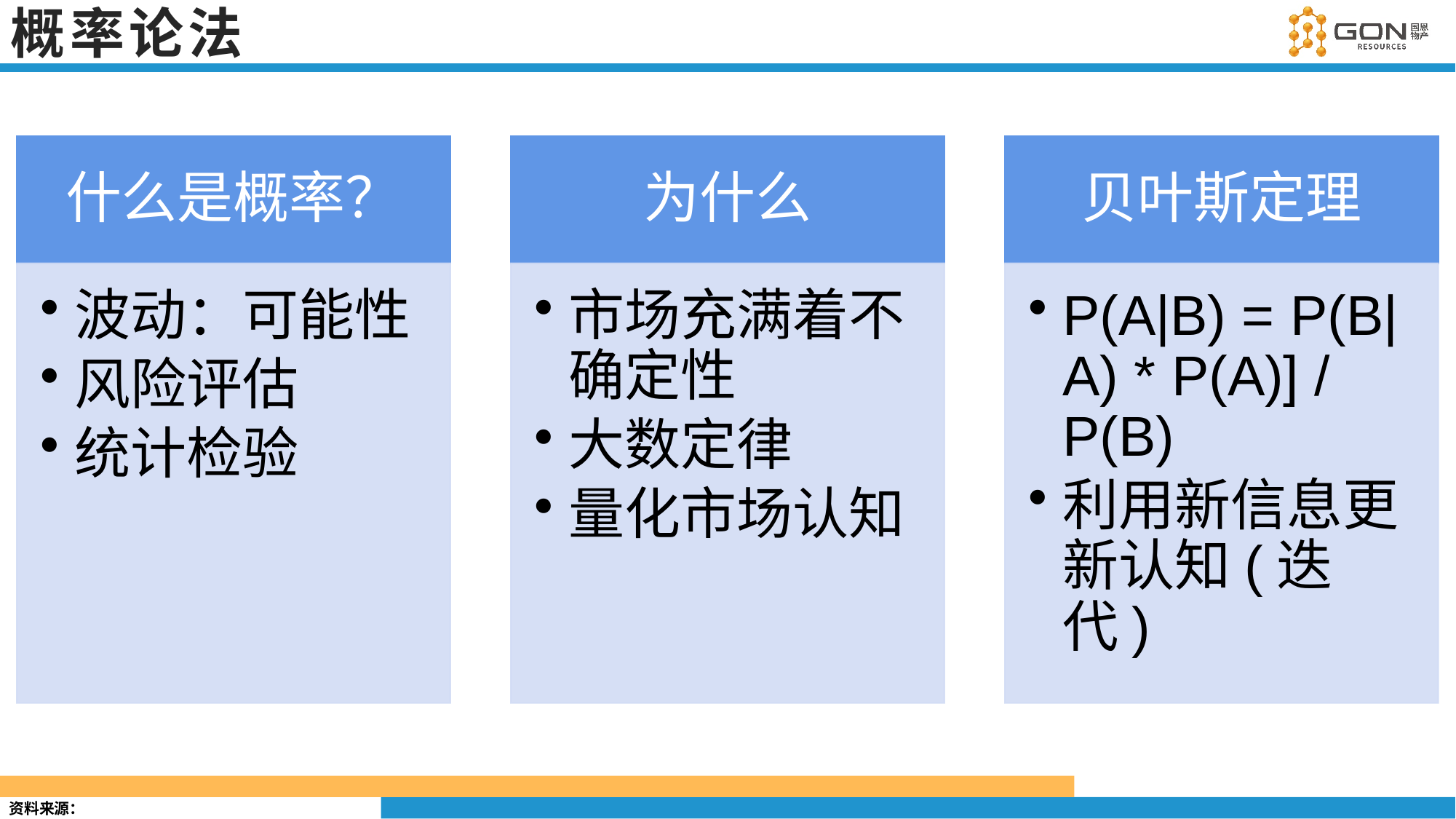

# 概率论法
什么是概率？
波动：可能性
风险评估
统计检验
为什么
市场充满着不确定性
大数定律
量化市场认知
贝叶斯定理
P(A|B) = P(B|A) * P(A)] / P(B)
利用新信息更新认知(迭代)